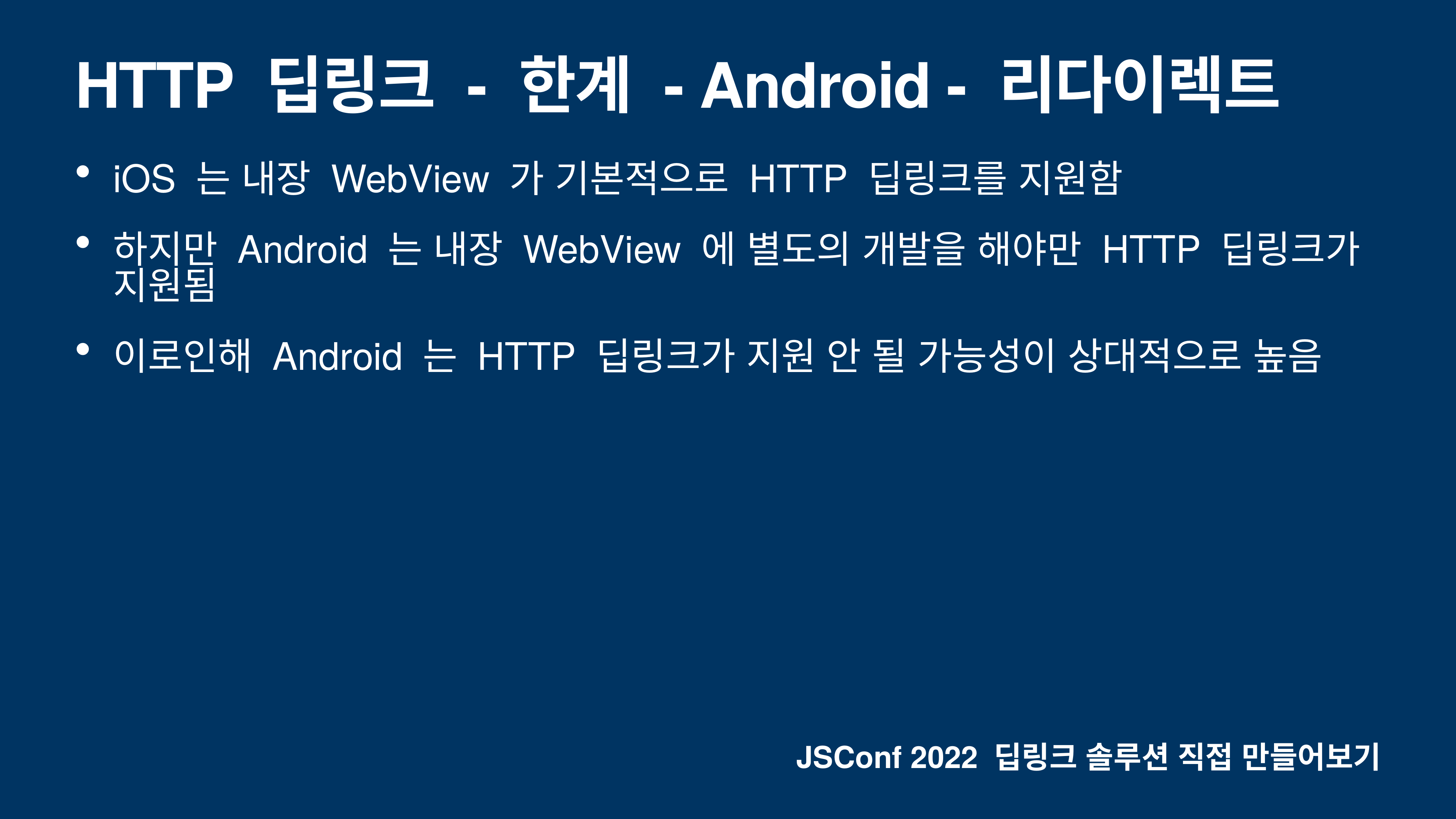

# HTTP 딥링크 - 한계 - Android - 리다이렉트
iOS 는 내장 WebView 가 기본적으로 HTTP 딥링크를 지원함
하지만 Android 는 내장 WebView 에 별도의 개발을 해야만 HTTP 딥링크가 지원됨
이로인해 Android 는 HTTP 딥링크가 지원 안 될 가능성이 상대적으로 높음
JSConf 2022 딥링크 솔루션 직접 만들어보기